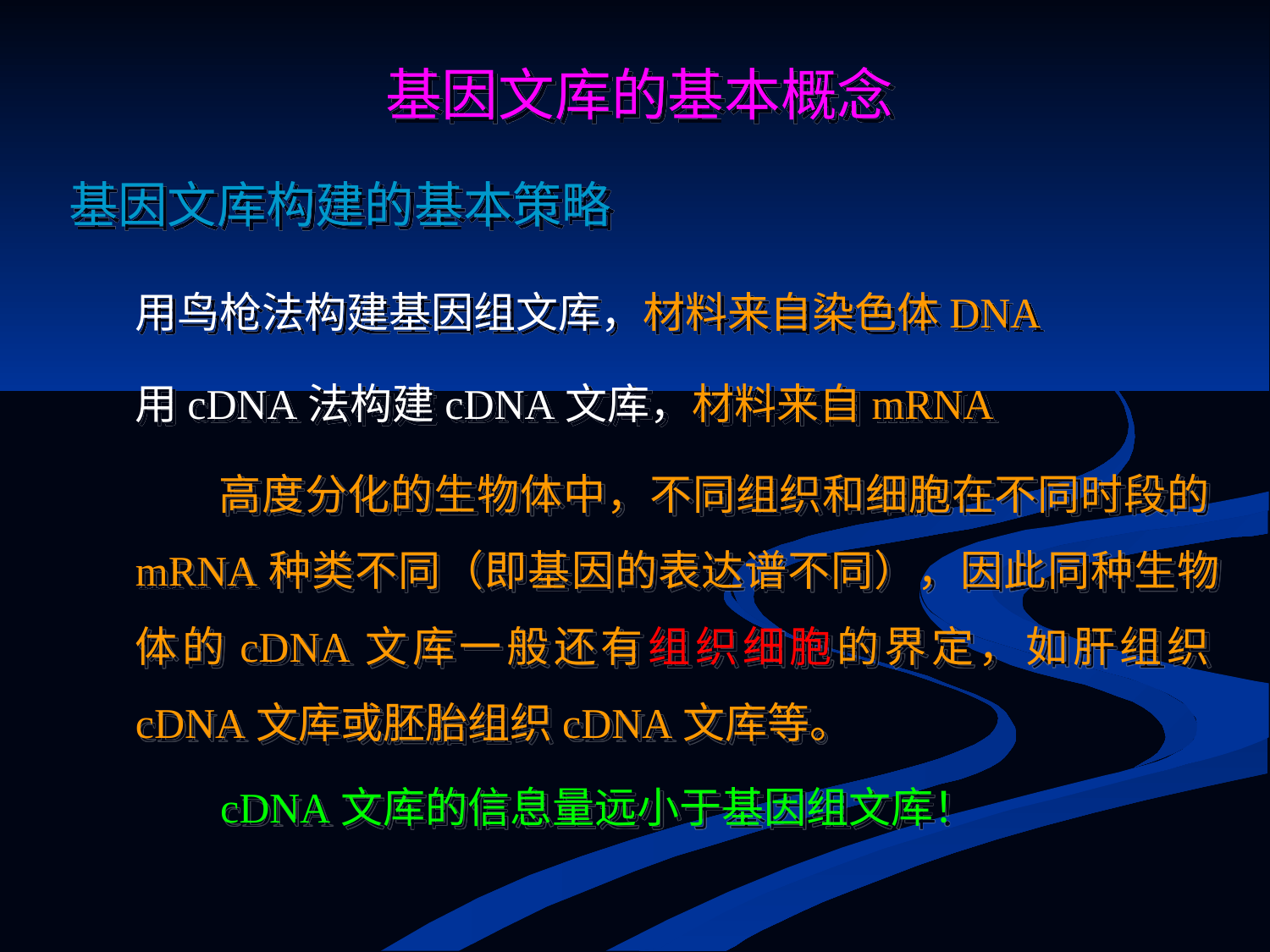

基因文库的基本概念
基因文库构建的基本策略
用鸟枪法构建基因组文库，材料来自染色体DNA
用cDNA法构建cDNA文库，材料来自mRNA
       高度分化的生物体中，不同组织和细胞在不同时段的mRNA种类不同（即基因的表达谱不同），因此同种生物体的cDNA文库一般还有组织细胞的界定，如肝组织cDNA文库或胚胎组织cDNA文库等。
        cDNA文库的信息量远小于基因组文库！